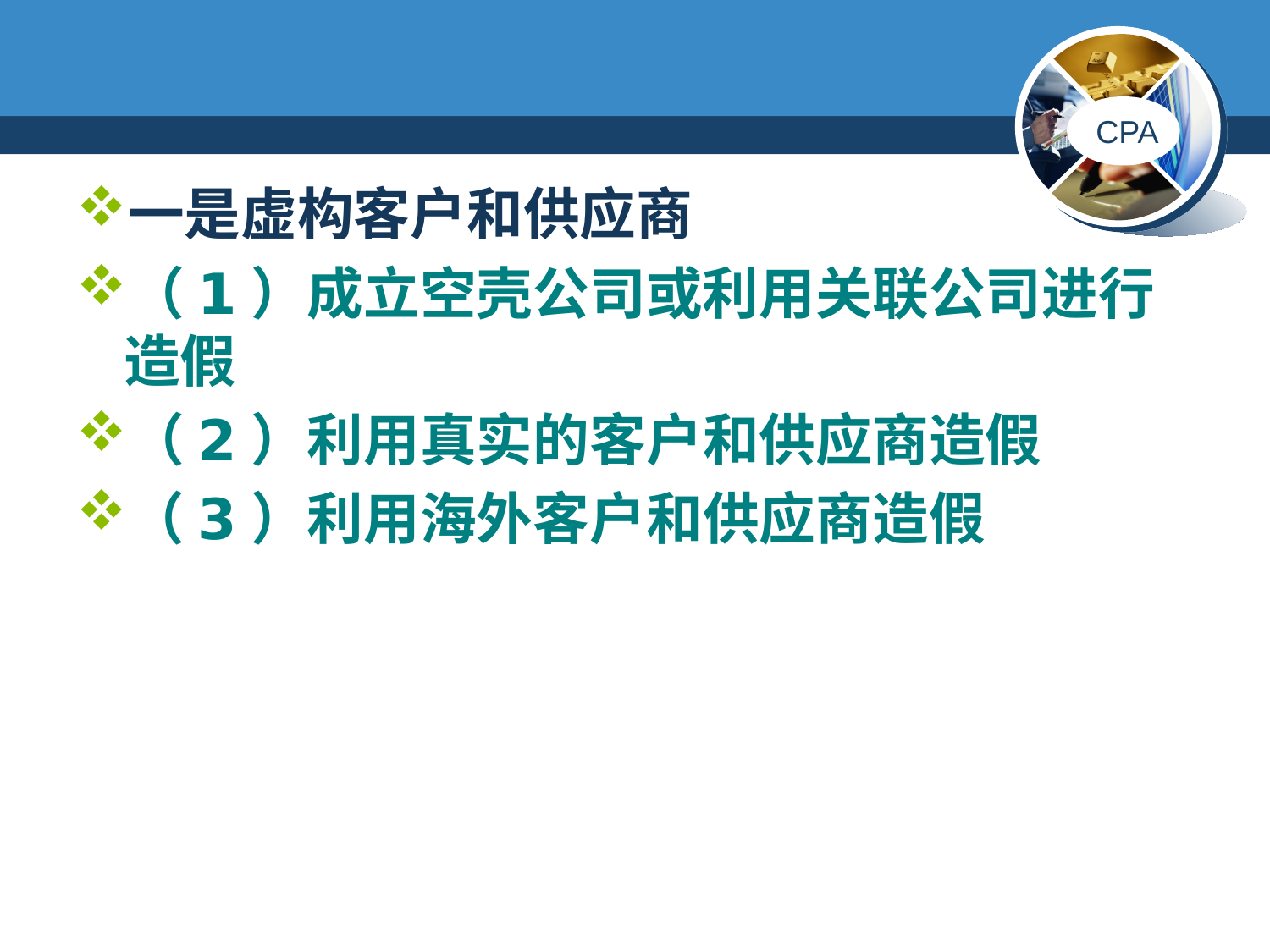

#
一是虚构客户和供应商
（1）成立空壳公司或利用关联公司进行造假
（2）利用真实的客户和供应商造假
（3）利用海外客户和供应商造假